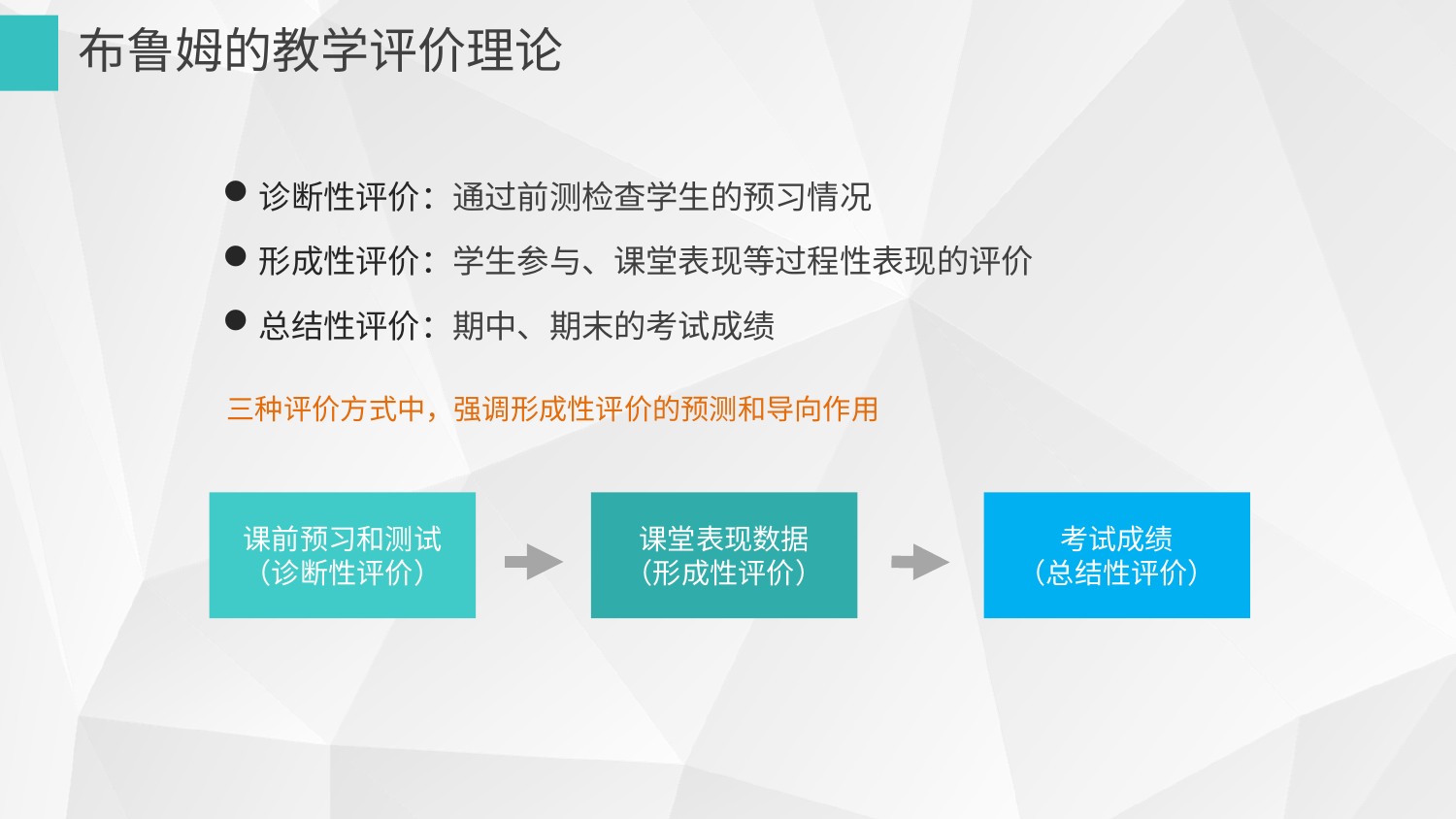

布鲁姆的教学评价理论
诊断性评价：通过前测检查学生的预习情况
形成性评价：学生参与、课堂表现等过程性表现的评价
总结性评价：期中、期末的考试成绩

三种评价方式中，强调形成性评价的预测和导向作用
考试成绩
（总结性评价）
课前预习和测试
（诊断性评价）
课堂表现数据
（形成性评价）